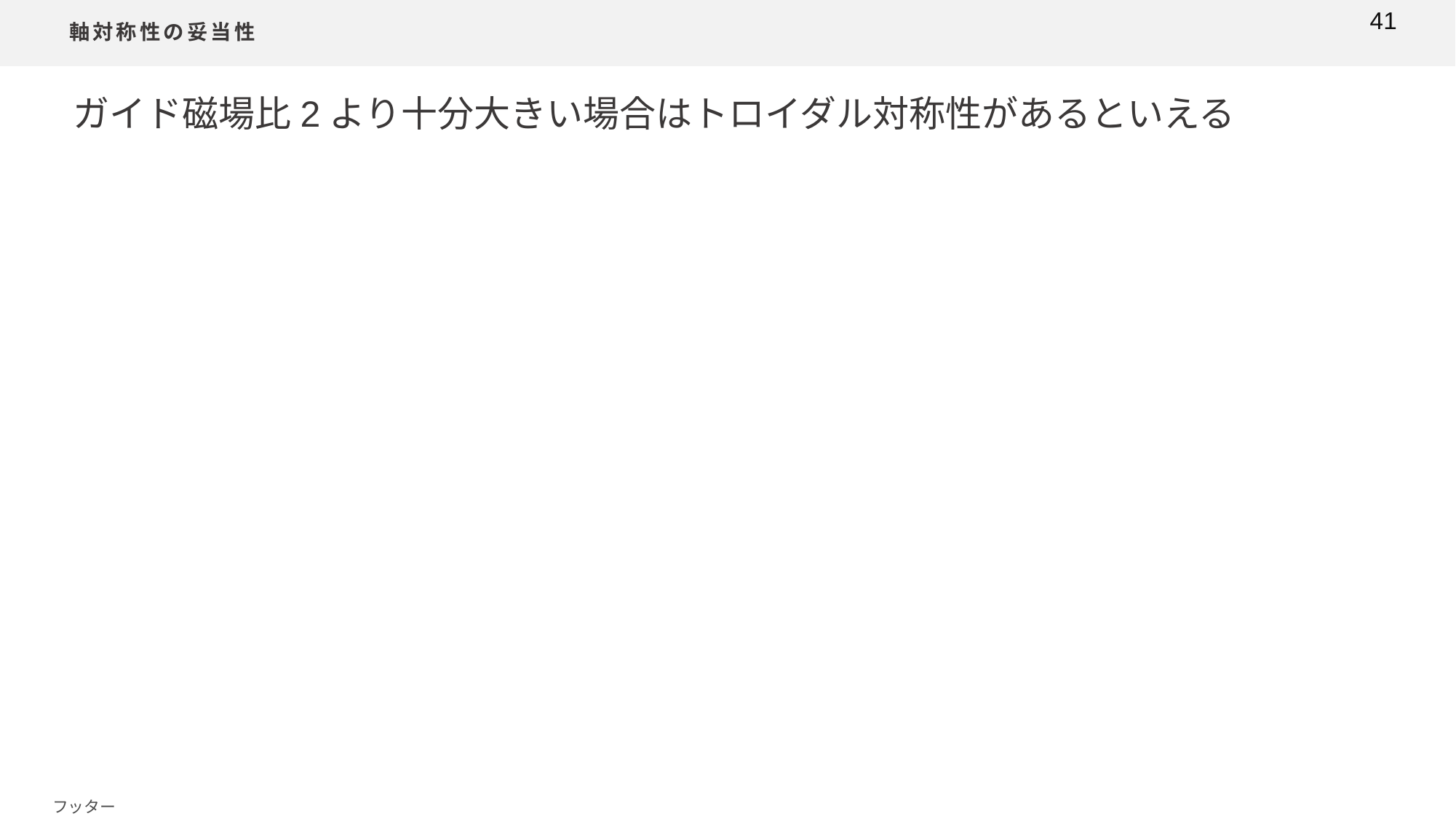

# 軸対称性の妥当性
41
ガイド磁場比2より十分大きい場合はトロイダル対称性があるといえる
フッター